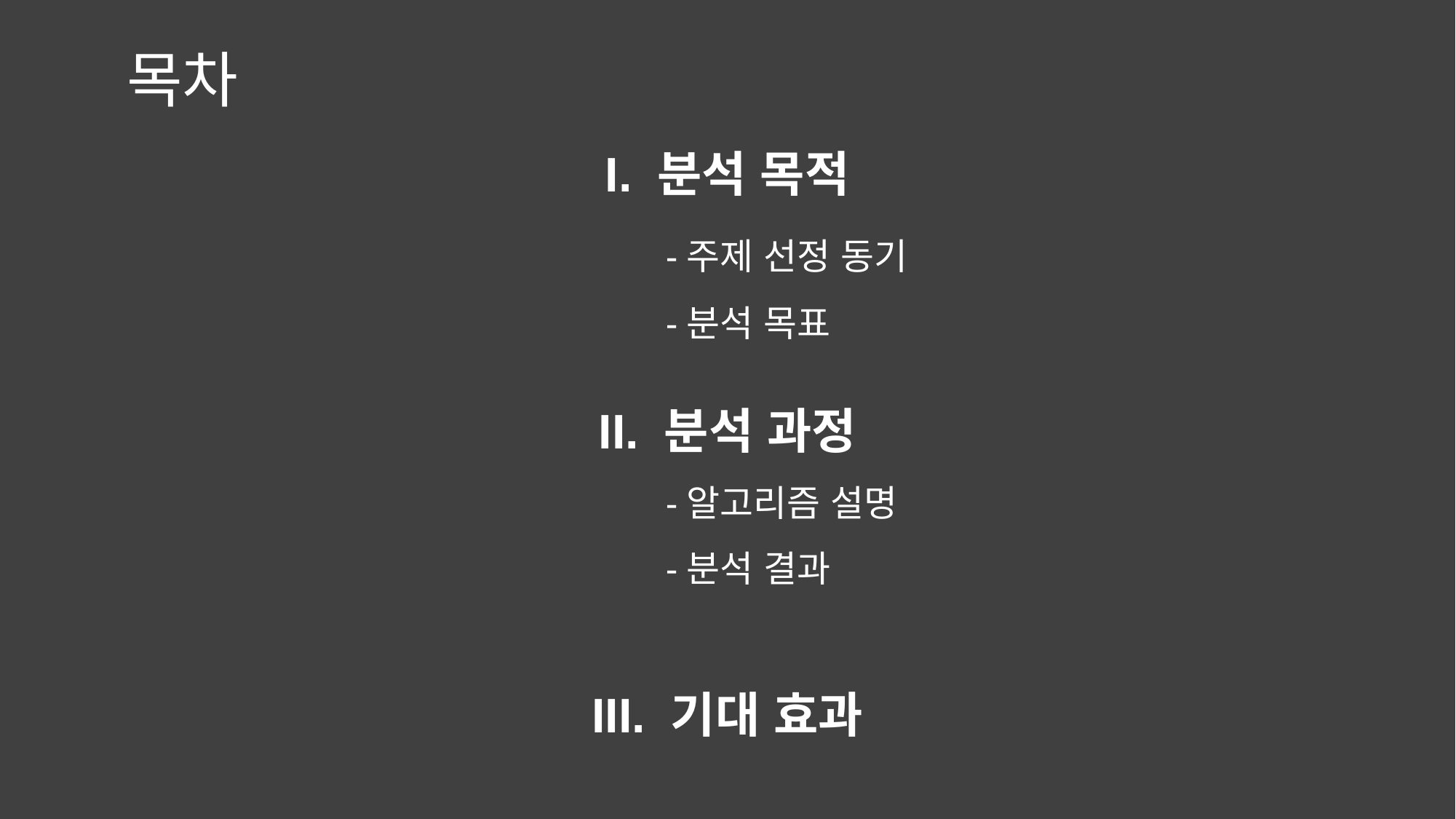

목차
I. 분석 목적
						-주제 선정 동기
						-분석 목표

II. 분석 과정
						-알고리즘 설명
						-분석 결과

III. 기대 효과